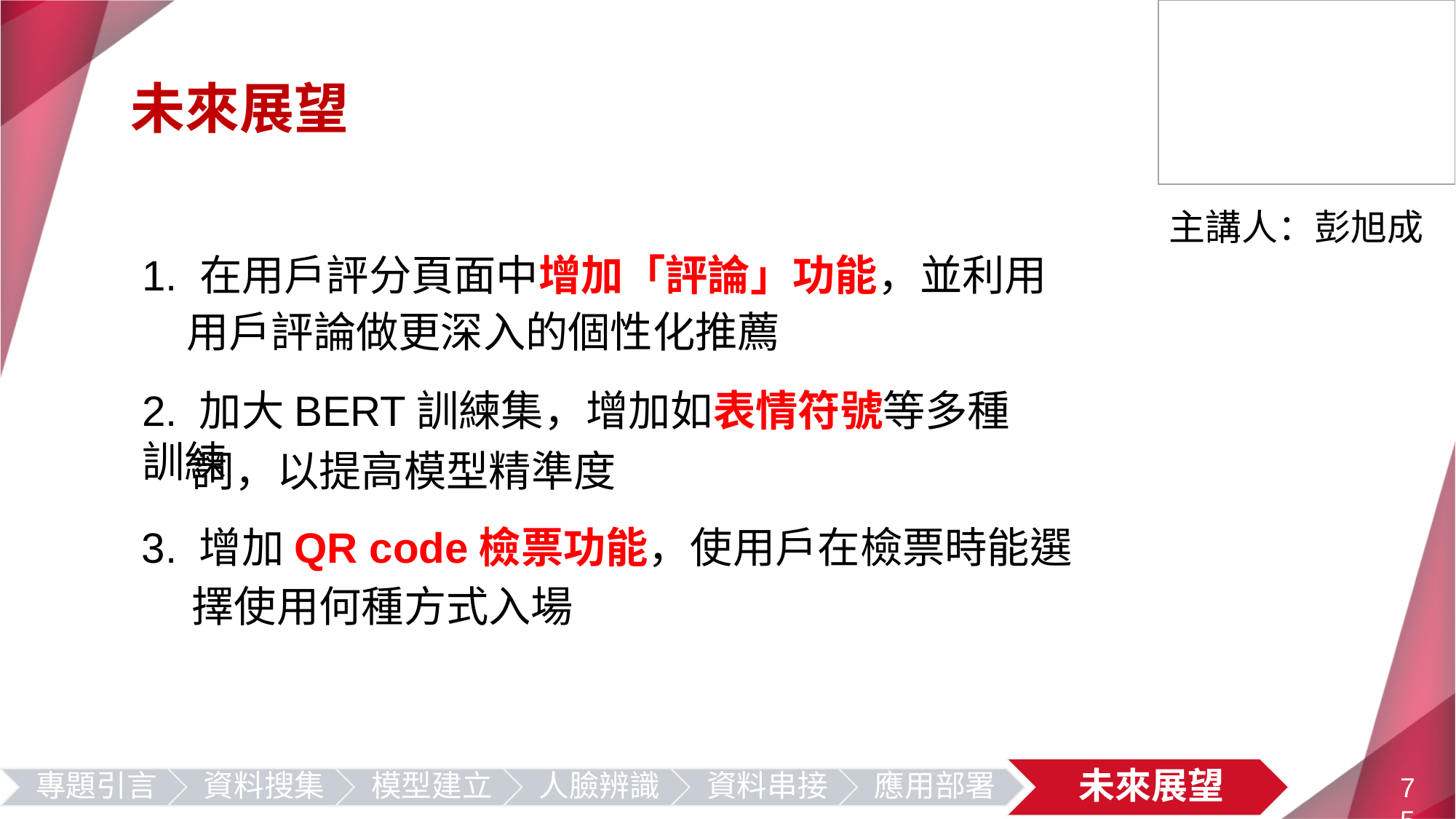

未來展望
主講人：彭旭成
1. 在用戶評分頁面中增加「評論」功能，並利用
用戶評論做更深入的個性化推薦
2. 加大BERT訓練集，增加如表情符號等多種訓練
詞，以提高模型精準度
3. 增加QR code檢票功能，使用戶在檢票時能選
擇使用何種方式入場
專題引言
資料搜集
模型建立
人臉辨識
資料串接
應用部署
未來展望
75